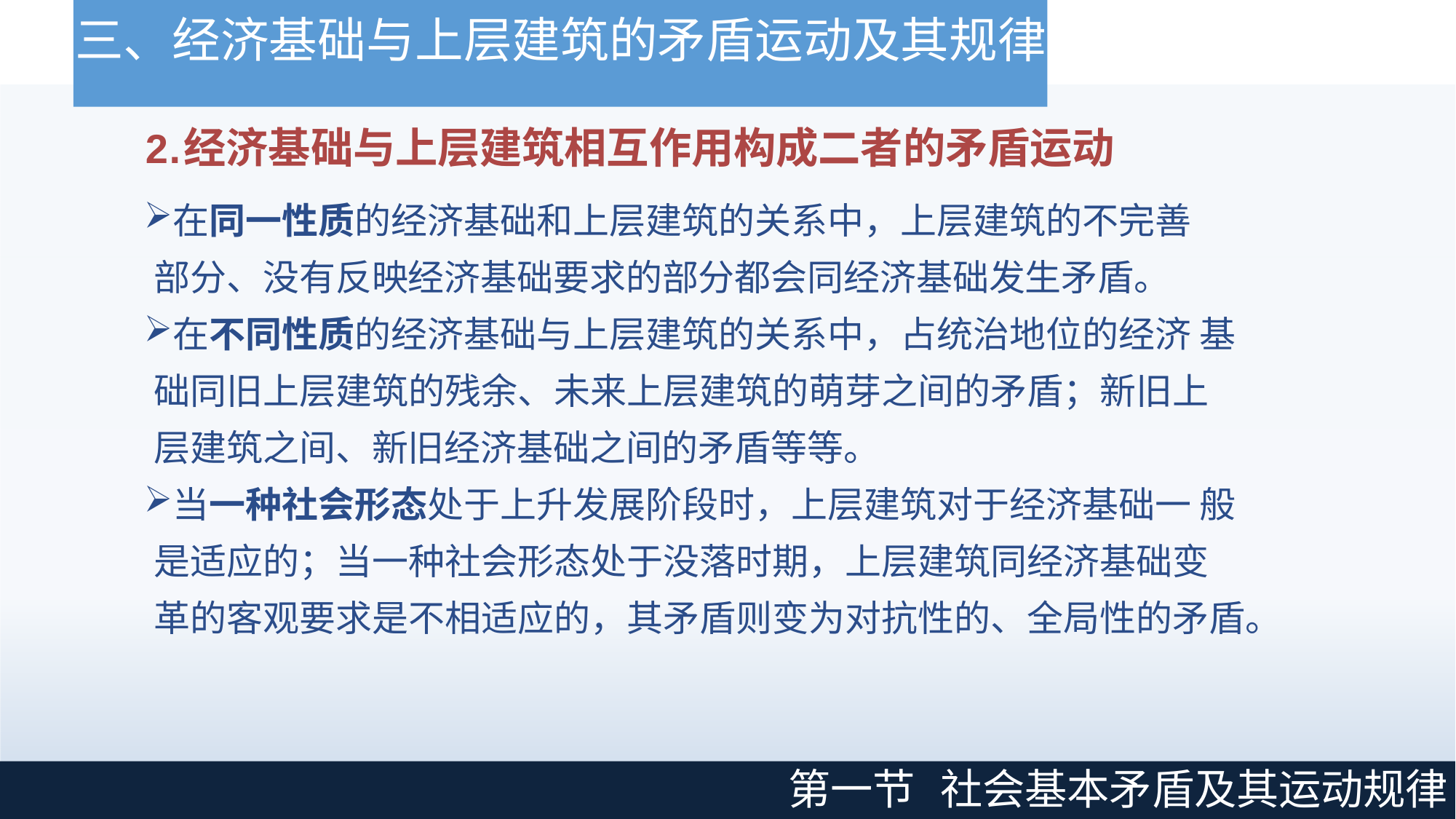

# 三、经济基础与上层建筑的矛盾运动及其规律

经济基础与上层建筑相互作用构成二者的矛盾运动
在同一性质的经济基础和上层建筑的关系中，上层建筑的不完善 部分、没有反映经济基础要求的部分都会同经济基础发生矛盾。
在不同性质的经济基础与上层建筑的关系中，占统治地位的经济 基础同旧上层建筑的残余、未来上层建筑的萌芽之间的矛盾；新旧上 层建筑之间、新旧经济基础之间的矛盾等等。
当一种社会形态处于上升发展阶段时，上层建筑对于经济基础一 般是适应的；当一种社会形态处于没落时期，上层建筑同经济基础变
革的客观要求是不相适应的，其矛盾则变为对抗性的、全局性的矛盾。
第一节
社会基本矛盾及其运动规律